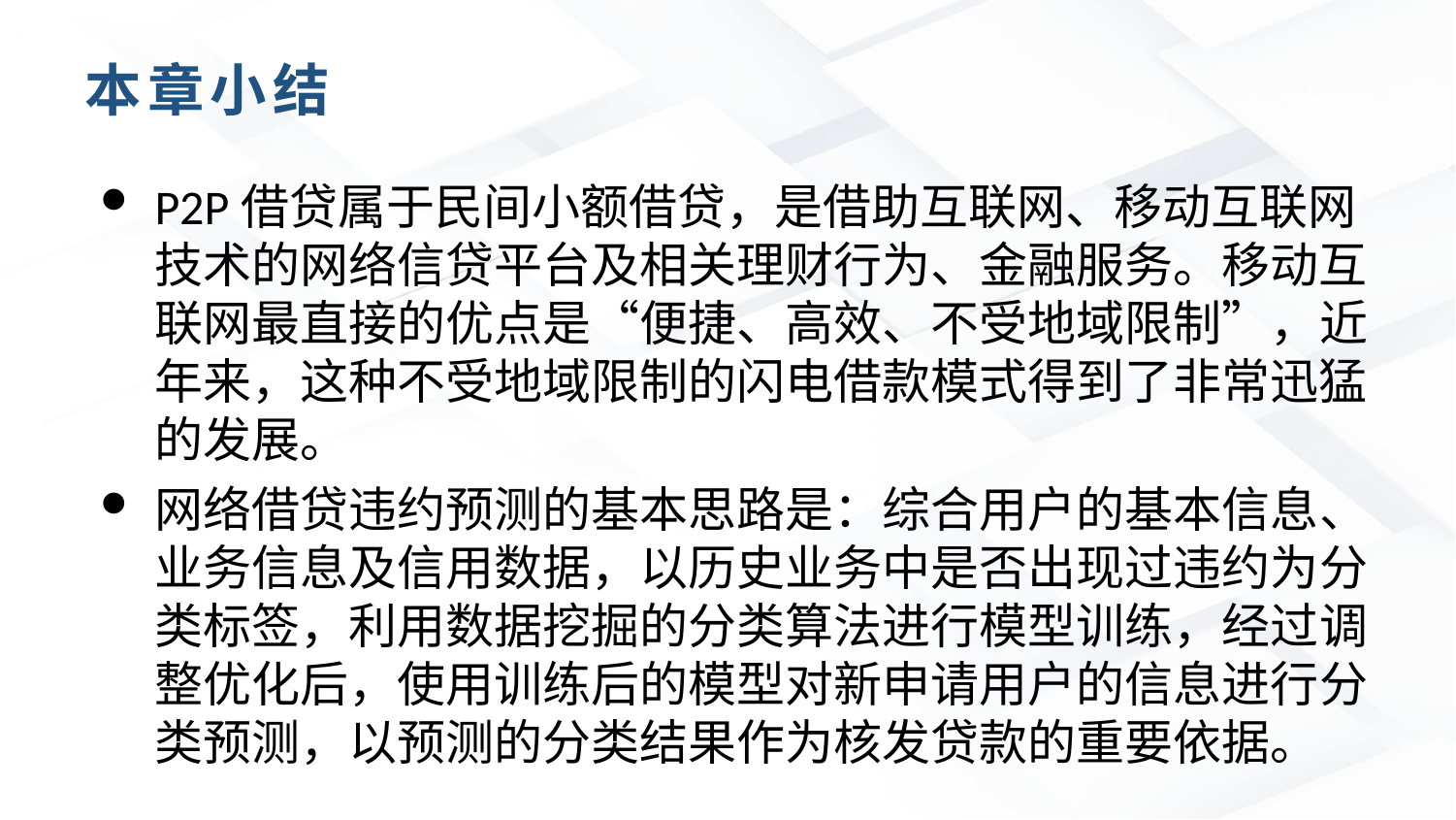

本章小结
P2P借贷属于民间小额借贷，是借助互联网、移动互联网技术的网络信贷平台及相关理财行为、金融服务。移动互联网最直接的优点是“便捷、高效、不受地域限制”，近年来，这种不受地域限制的闪电借款模式得到了非常迅猛的发展。
网络借贷违约预测的基本思路是：综合用户的基本信息、业务信息及信用数据，以历史业务中是否出现过违约为分类标签，利用数据挖掘的分类算法进行模型训练，经过调整优化后，使用训练后的模型对新申请用户的信息进行分类预测，以预测的分类结果作为核发贷款的重要依据。